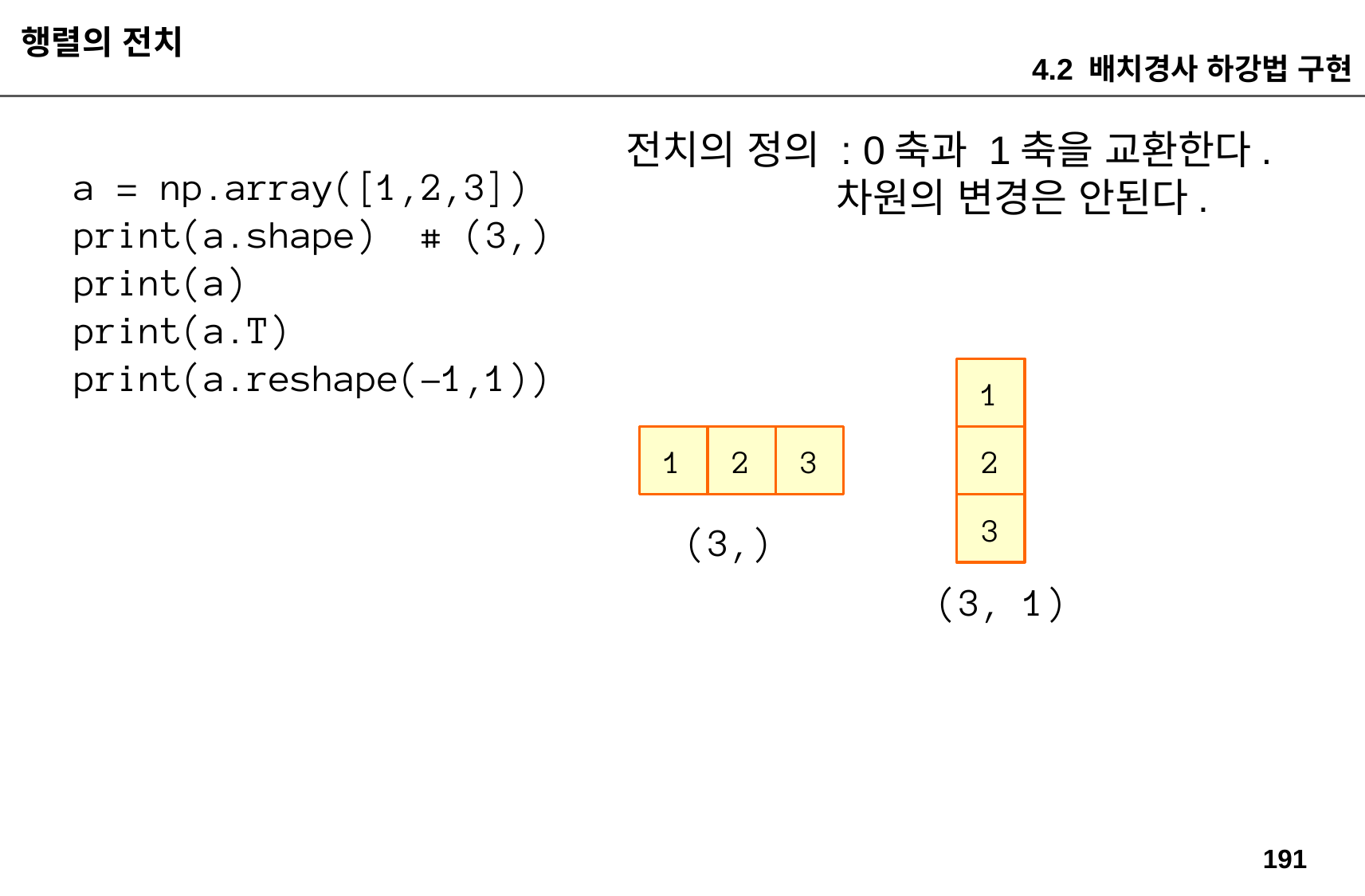

행렬의 전치
4.2 배치경사 하강법 구현
전치의 정의 : 0축과 1축을 교환한다.
                  차원의 변경은 안된다.
a = np.array([1,2,3])
print(a.shape)  # (3,)
print(a)
print(a.T)
print(a.reshape(-1,1))
1
1
2
3
2
3
(3,)
(3, 1)